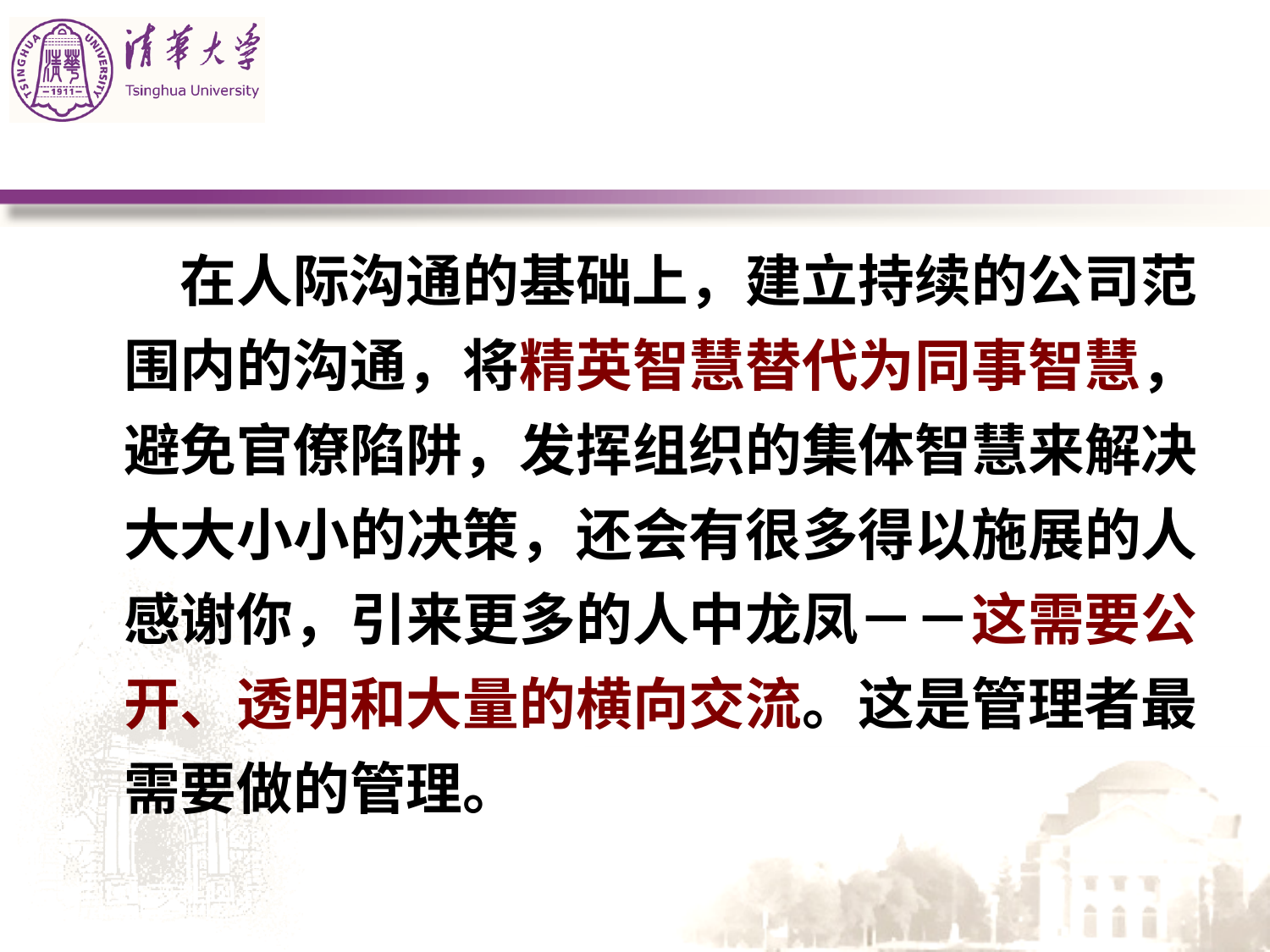

#
       在人际沟通的基础上，建立持续的公司范围内的沟通，将精英智慧替代为同事智慧，避免官僚陷阱，发挥组织的集体智慧来解决大大小小的决策，还会有很多得以施展的人感谢你，引来更多的人中龙凤－－这需要公开、透明和大量的横向交流。这是管理者最需要做的管理。